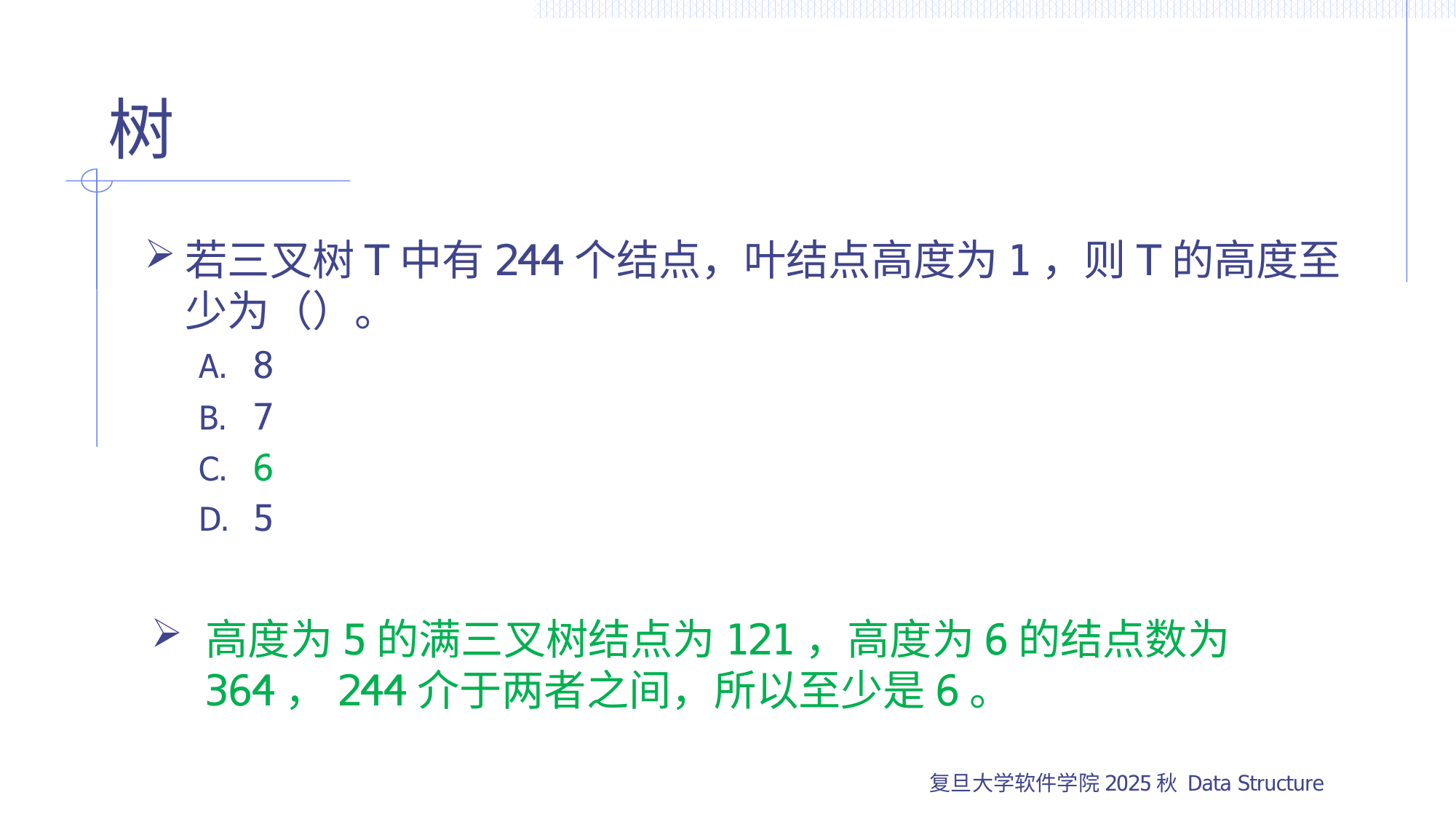

# 树
若三叉树T中有244个结点，叶结点高度为1，则T的高度至少为（）。
8
7
6
5

高度为5的满三叉树结点为121，高度为6的结点数为364，244介于两者之间，所以至少是6。